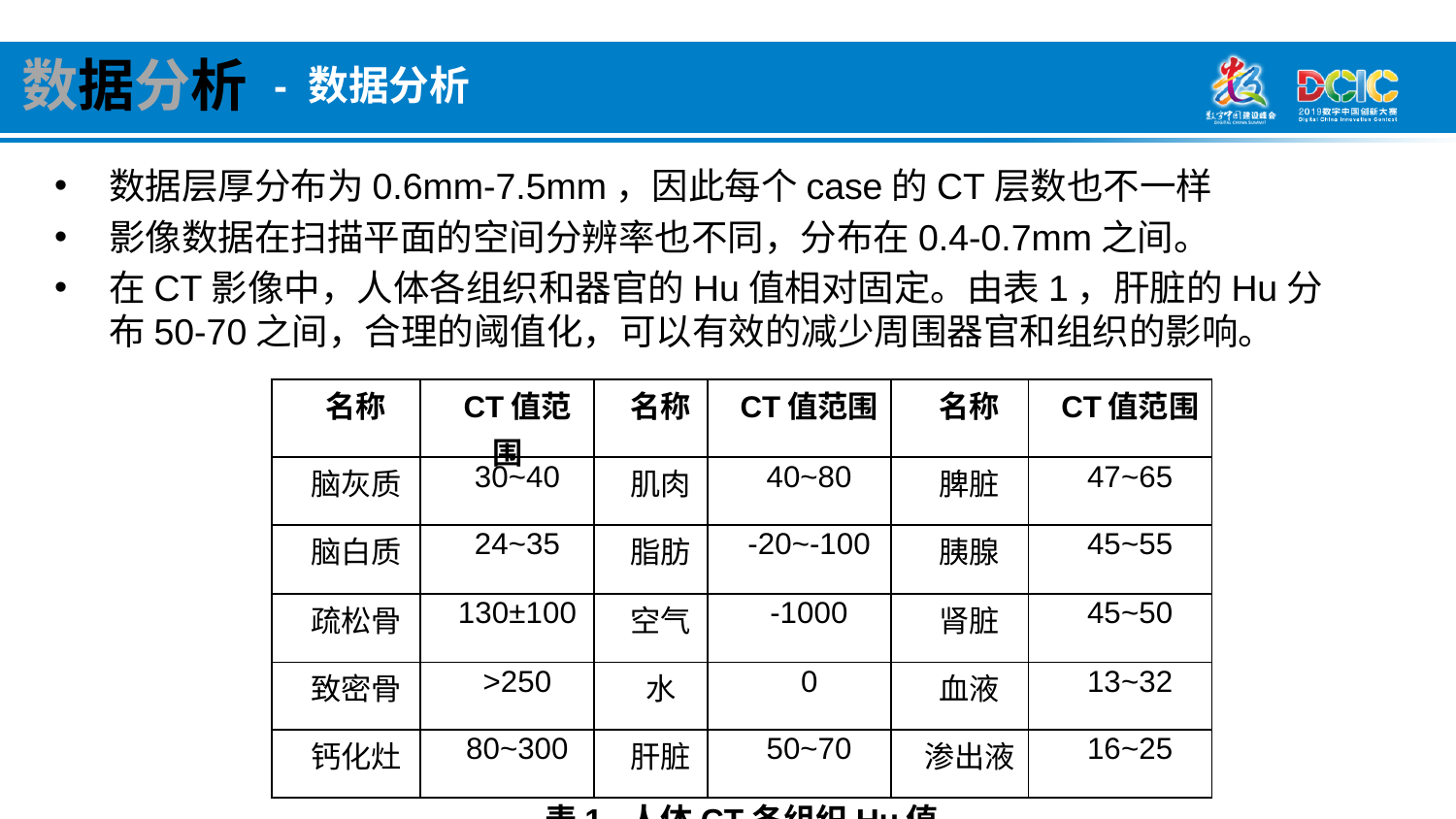

数据分析
- 数据分析
数据层厚分布为0.6mm-7.5mm，因此每个case的CT层数也不一样
影像数据在扫描平面的空间分辨率也不同，分布在0.4-0.7mm之间。
在CT影像中，人体各组织和器官的Hu值相对固定。由表1，肝脏的Hu分布50-70之间，合理的阈值化，可以有效的减少周围器官和组织的影响。
| 名称 | CT值范围 | 名称 | CT值范围 | 名称 | CT值范围 |
| --- | --- | --- | --- | --- | --- |
| 脑灰质 | 30~40 | 肌肉 | 40~80 | 脾脏 | 47~65 |
| 脑白质 | 24~35 | 脂肪 | -20~-100 | 胰腺 | 45~55 |
| 疏松骨 | 130±100 | 空气 | -1000 | 肾脏 | 45~50 |
| 致密骨 | >250 | 水 | 0 | 血液 | 13~32 |
| 钙化灶 | 80~300 | 肝脏 | 50~70 | 渗出液 | 16~25 |
表1. 人体CT各组织Hu值